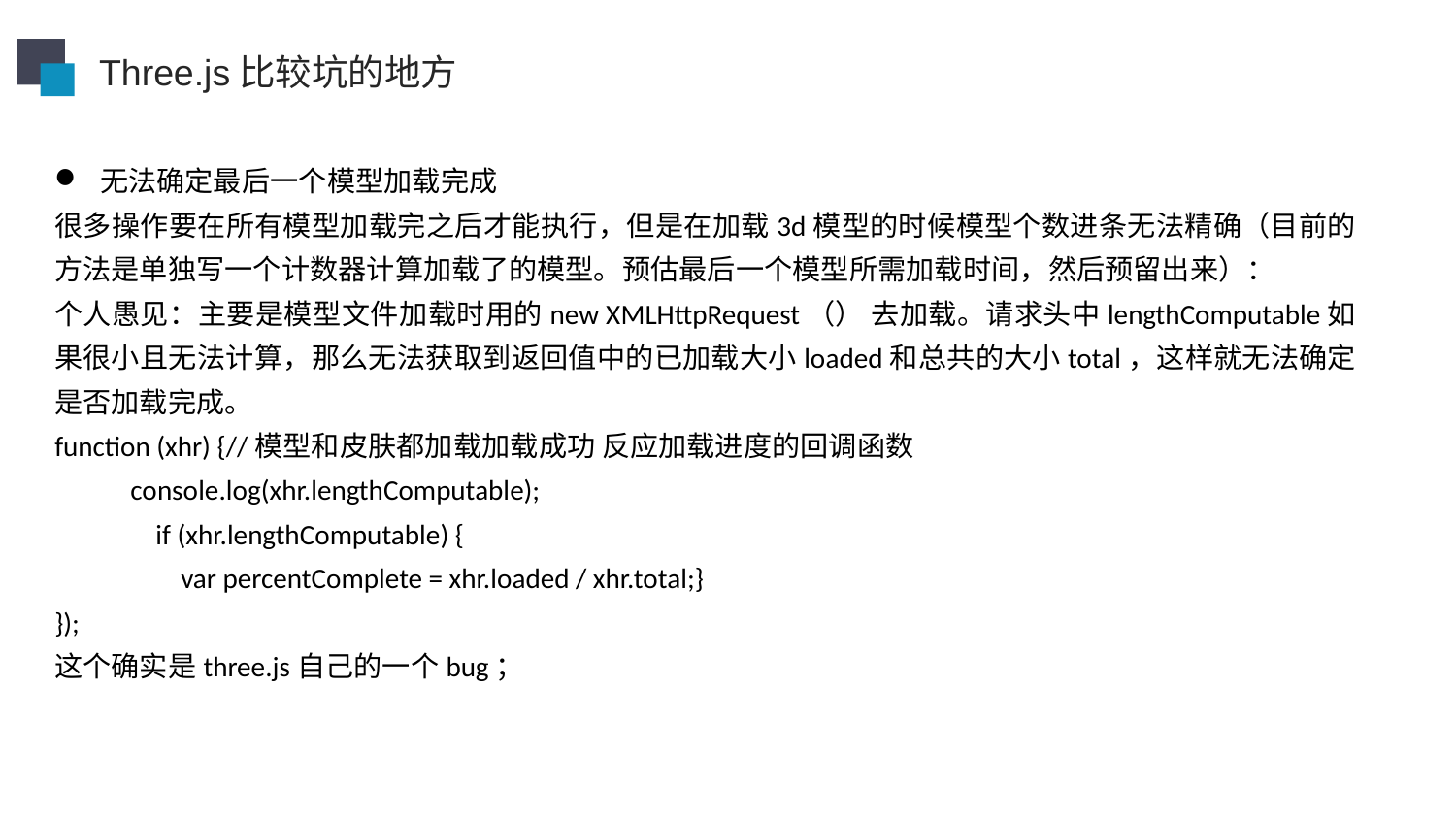

Three.js比较坑的地方
无法确定最后一个模型加载完成
很多操作要在所有模型加载完之后才能执行，但是在加载3d模型的时候模型个数进条无法精确（目前的方法是单独写一个计数器计算加载了的模型。预估最后一个模型所需加载时间，然后预留出来）：
个人愚见：主要是模型文件加载时用的new XMLHttpRequest（） 去加载。请求头中lengthComputable如果很小且无法计算，那么无法获取到返回值中的已加载大小loaded和总共的大小total，这样就无法确定是否加载完成。
function (xhr) {//模型和皮肤都加载加载成功 反应加载进度的回调函数
            console.log(xhr.lengthComputable);
                if (xhr.lengthComputable) {
                    var percentComplete = xhr.loaded / xhr.total;}
});
这个确实是three.js自己的一个bug；